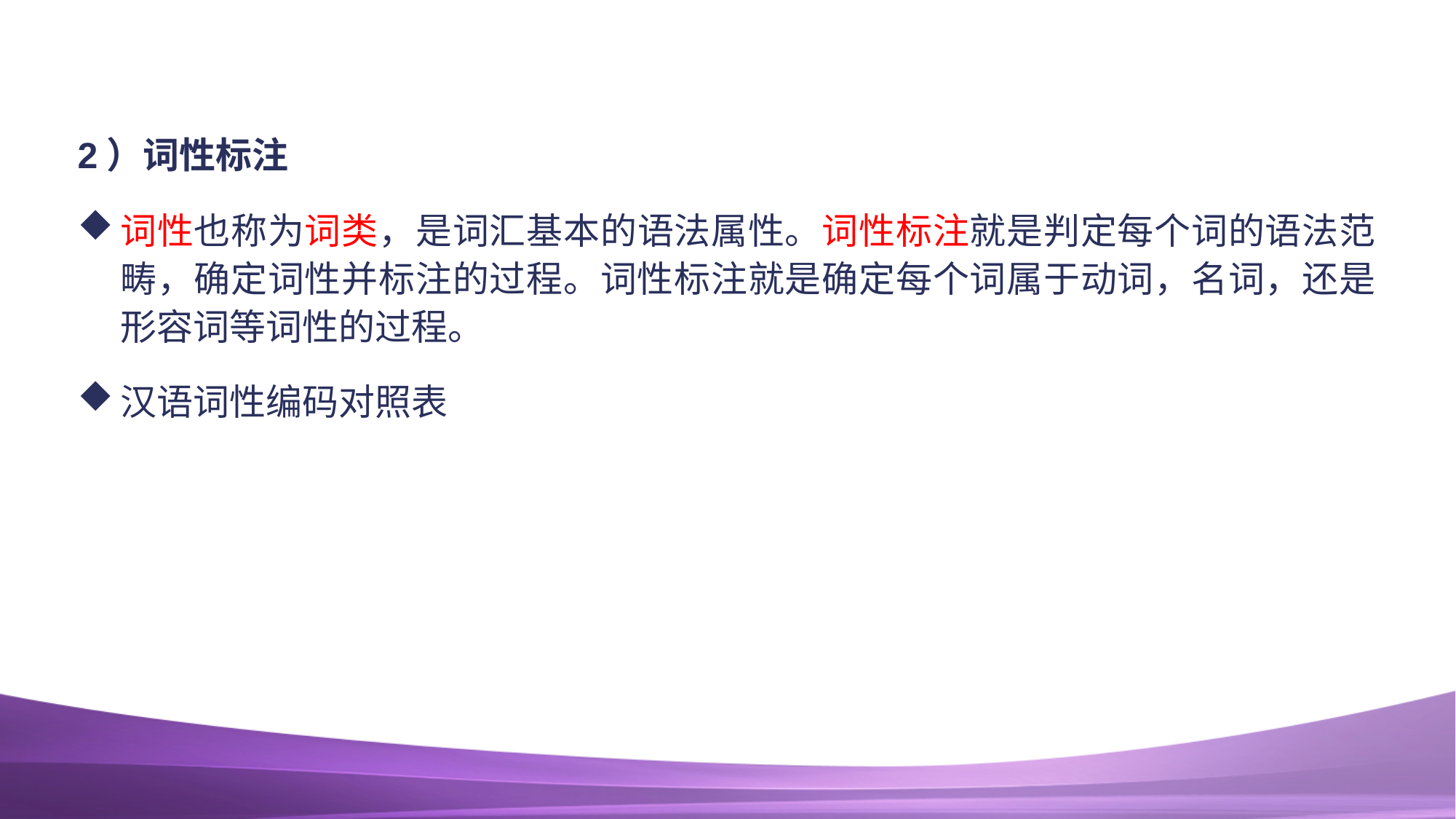

#
2）词性标注
词性也称为词类，是词汇基本的语法属性。词性标注就是判定每个词的语法范畴，确定词性并标注的过程。词性标注就是确定每个词属于动词，名词，还是形容词等词性的过程。
汉语词性编码对照表